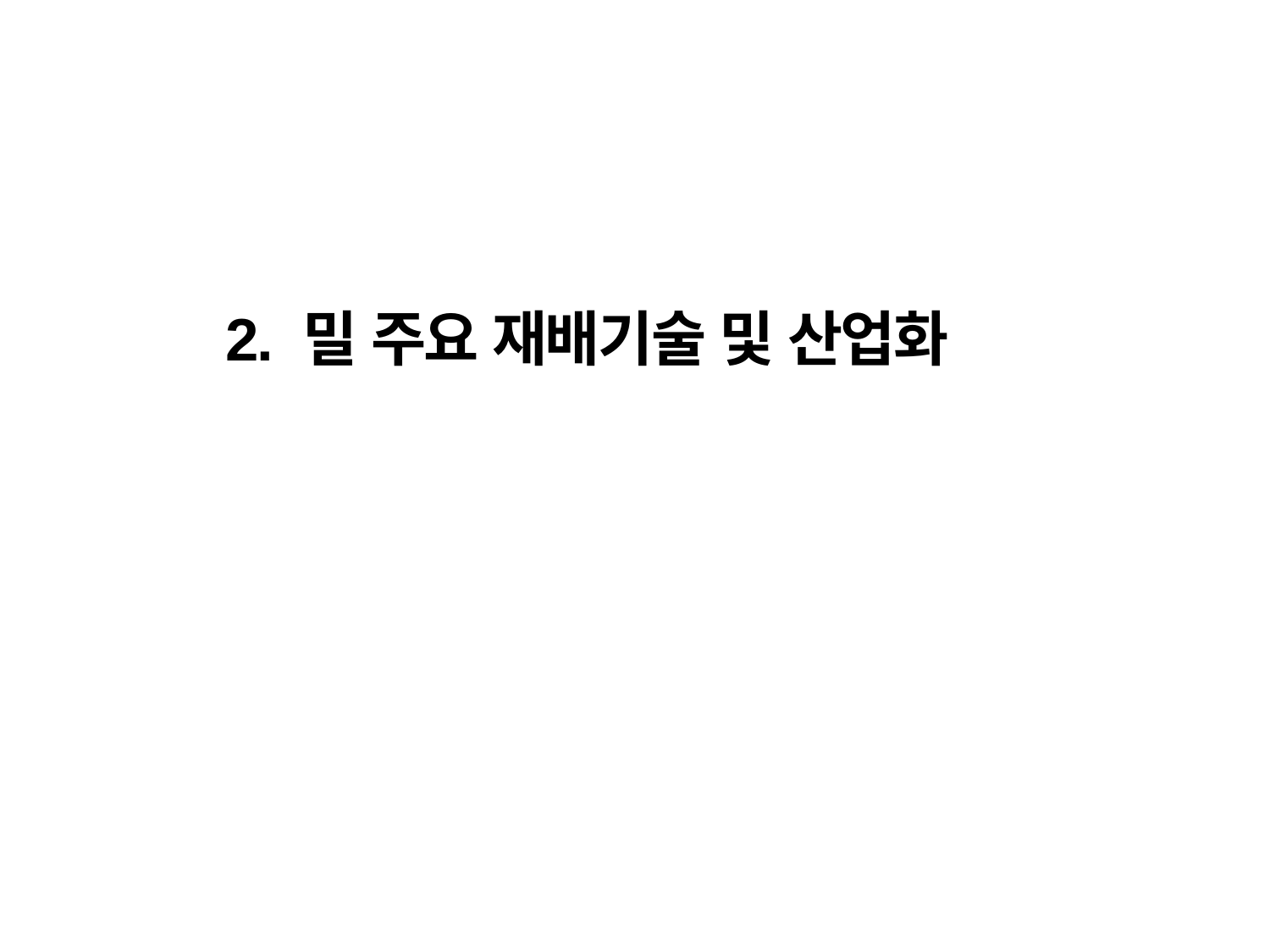

2020.
2. 밀 주요 재배기술 및 산업화